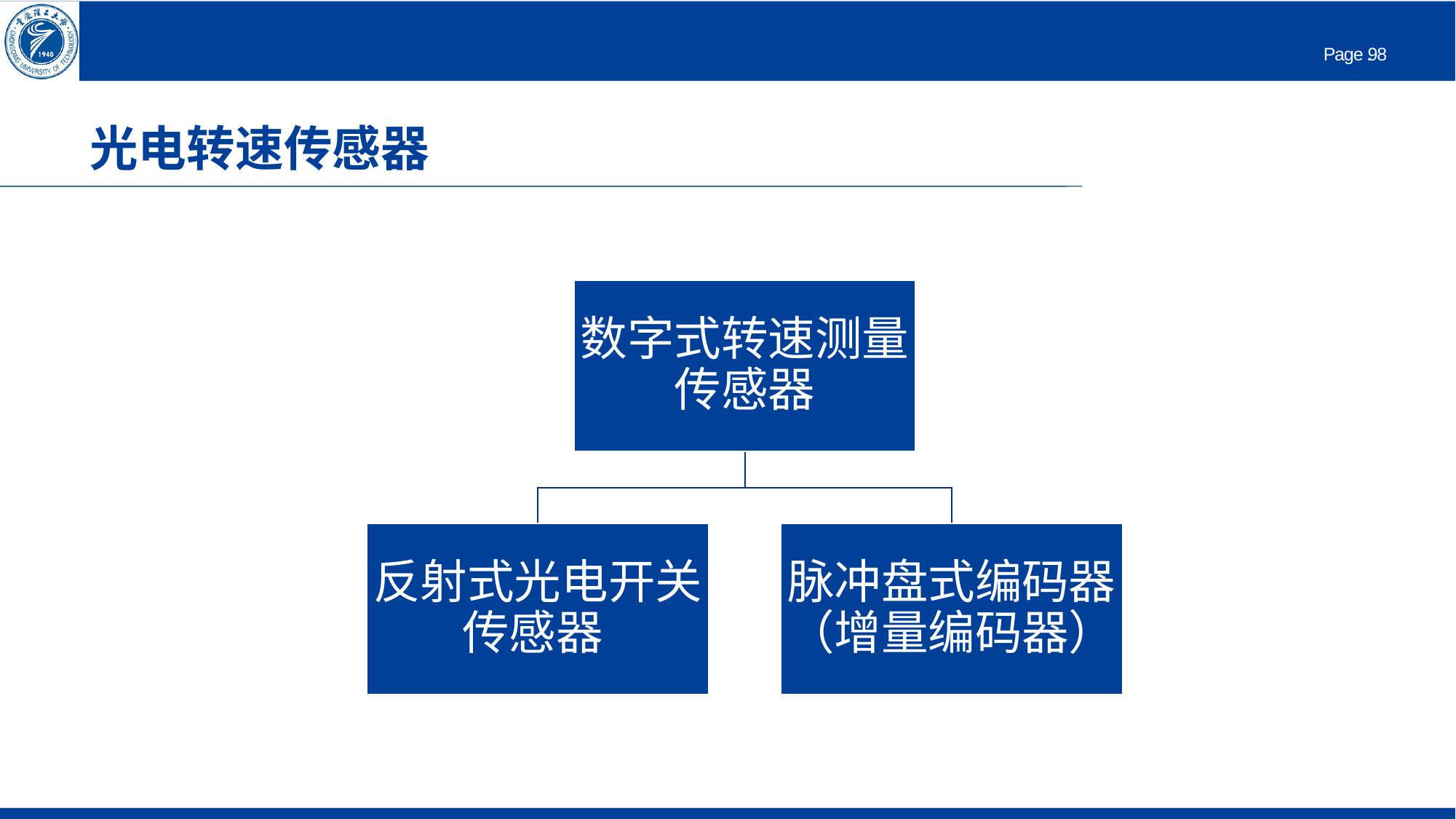

# 光电转速传感器
数字式转速测量传感器
反射式光电开关传感器
脉冲盘式编码器（增量编码器）